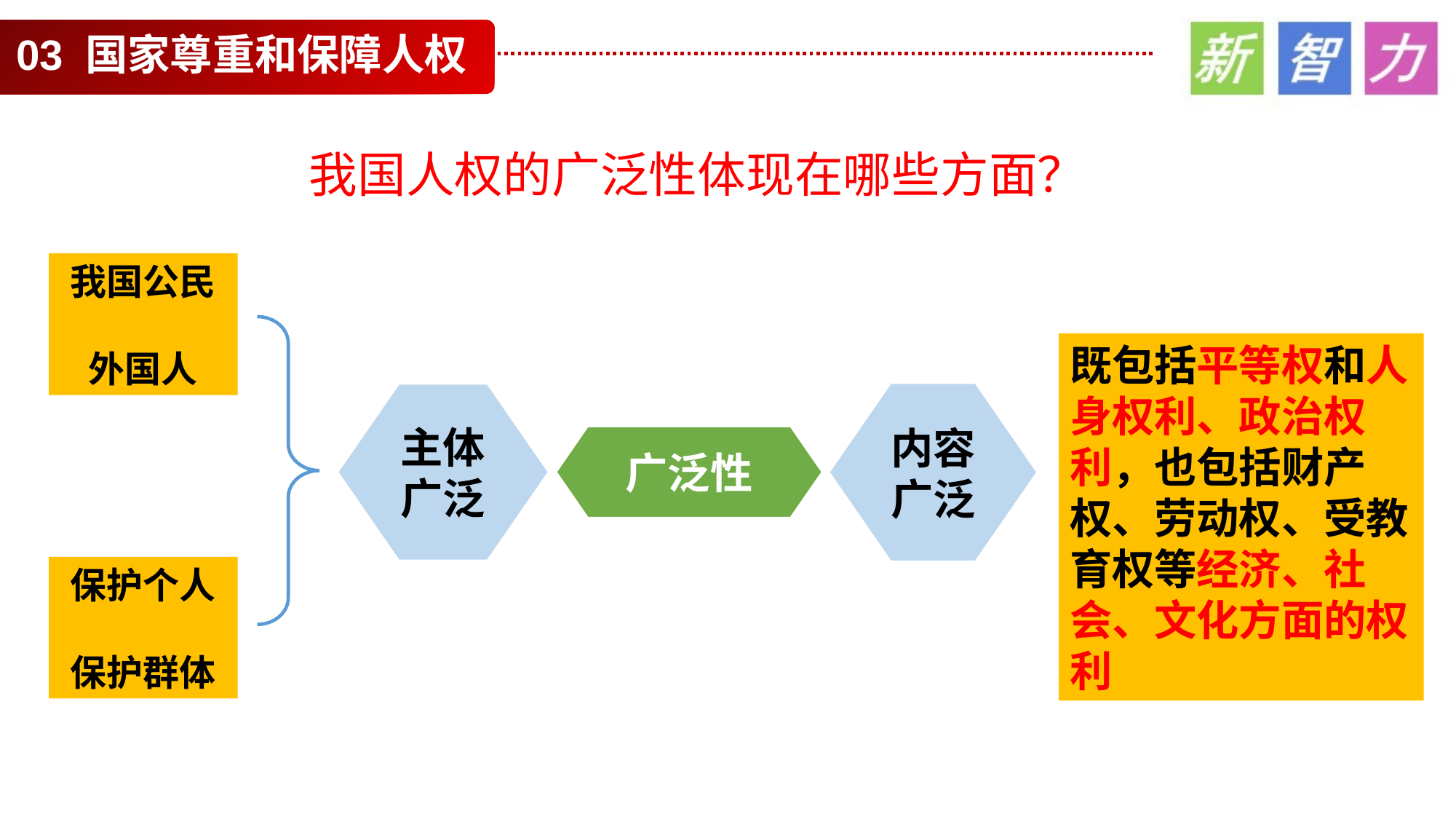

03 国家尊重和保障人权
我国人权的广泛性体现在哪些方面？
我国公民

外国人

既包括平等权和人身权利、政治权利，也包括财产权、劳动权、受教育权等经济、社会、文化方面的权利
主体广泛
内容广泛
广泛性
保护个人

保护群体